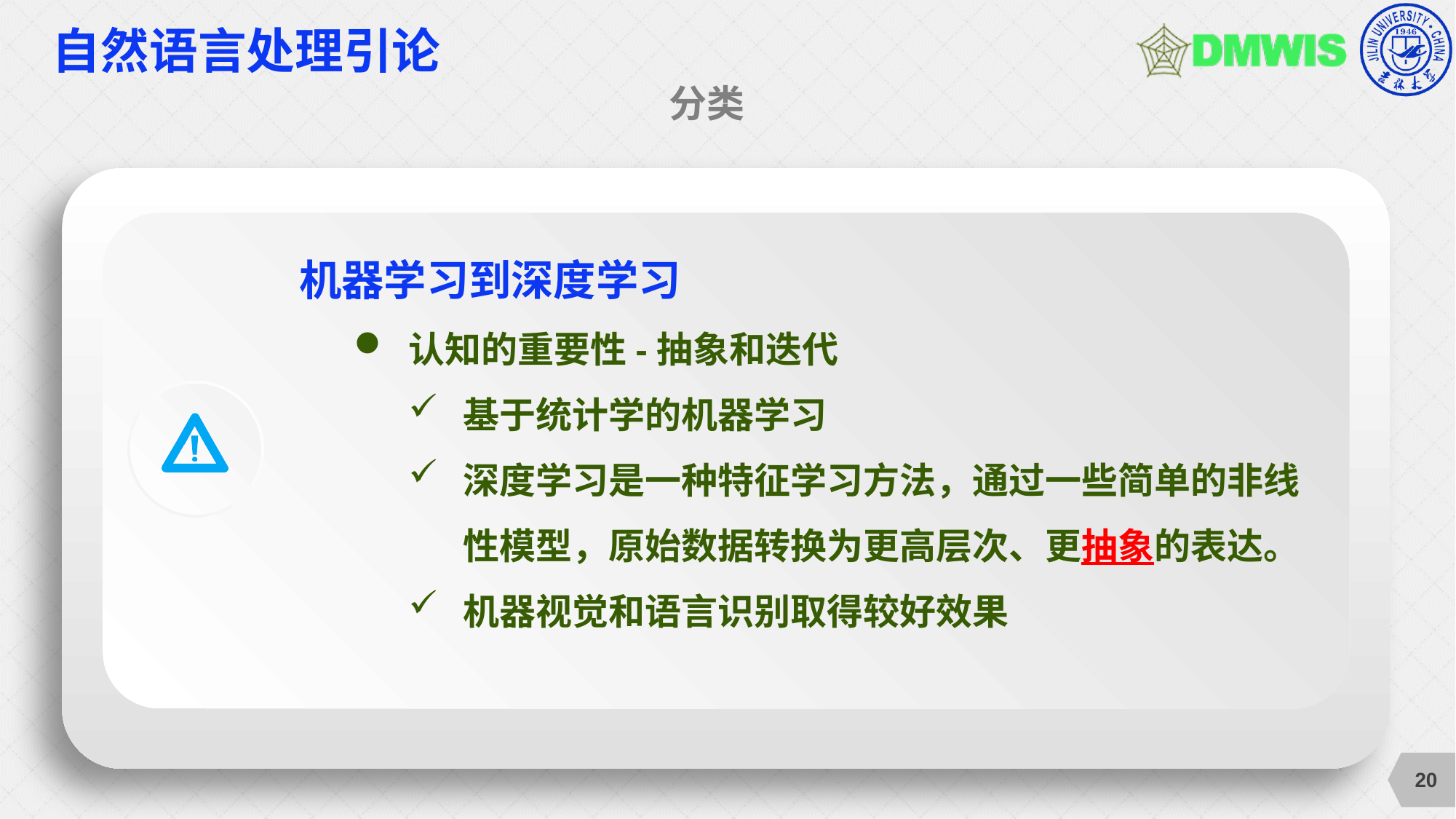

# 自然语言处理引论
分类

机器学习到深度学习
认知的重要性-抽象和迭代
基于统计学的机器学习
深度学习是一种特征学习方法，通过一些简单的非线性模型，原始数据转换为更高层次、更抽象的表达。
机器视觉和语言识别取得较好效果

20